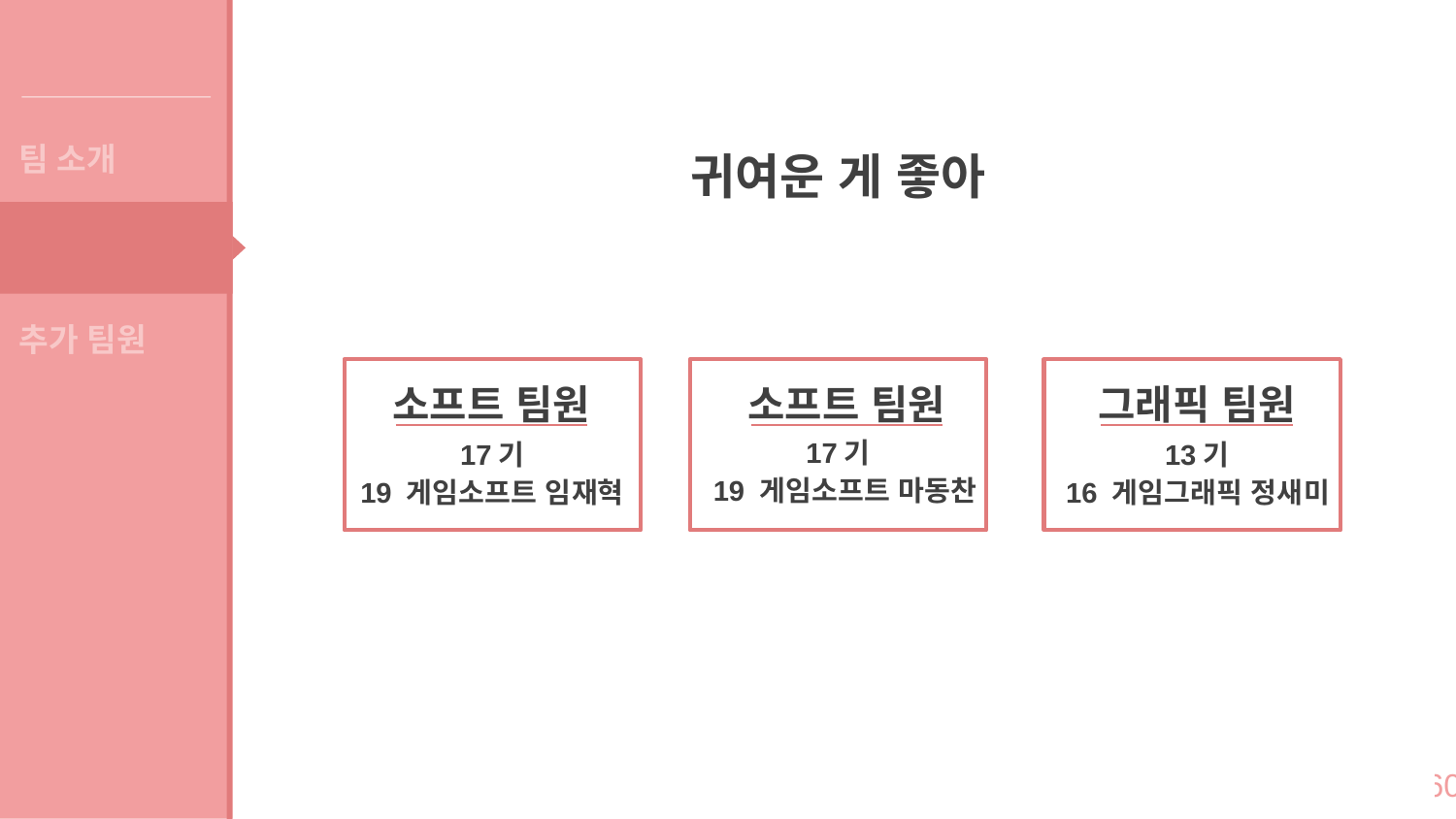

팀 소개

팀 소개
귀여운 게 좋아

팀원 소개

추가 팀원

소프트 팀원
그래픽 팀원
소프트 팀원

17기
17기
13기
19 게임소프트 마동찬
19 게임소프트 임재혁
16 게임그래픽 정새미